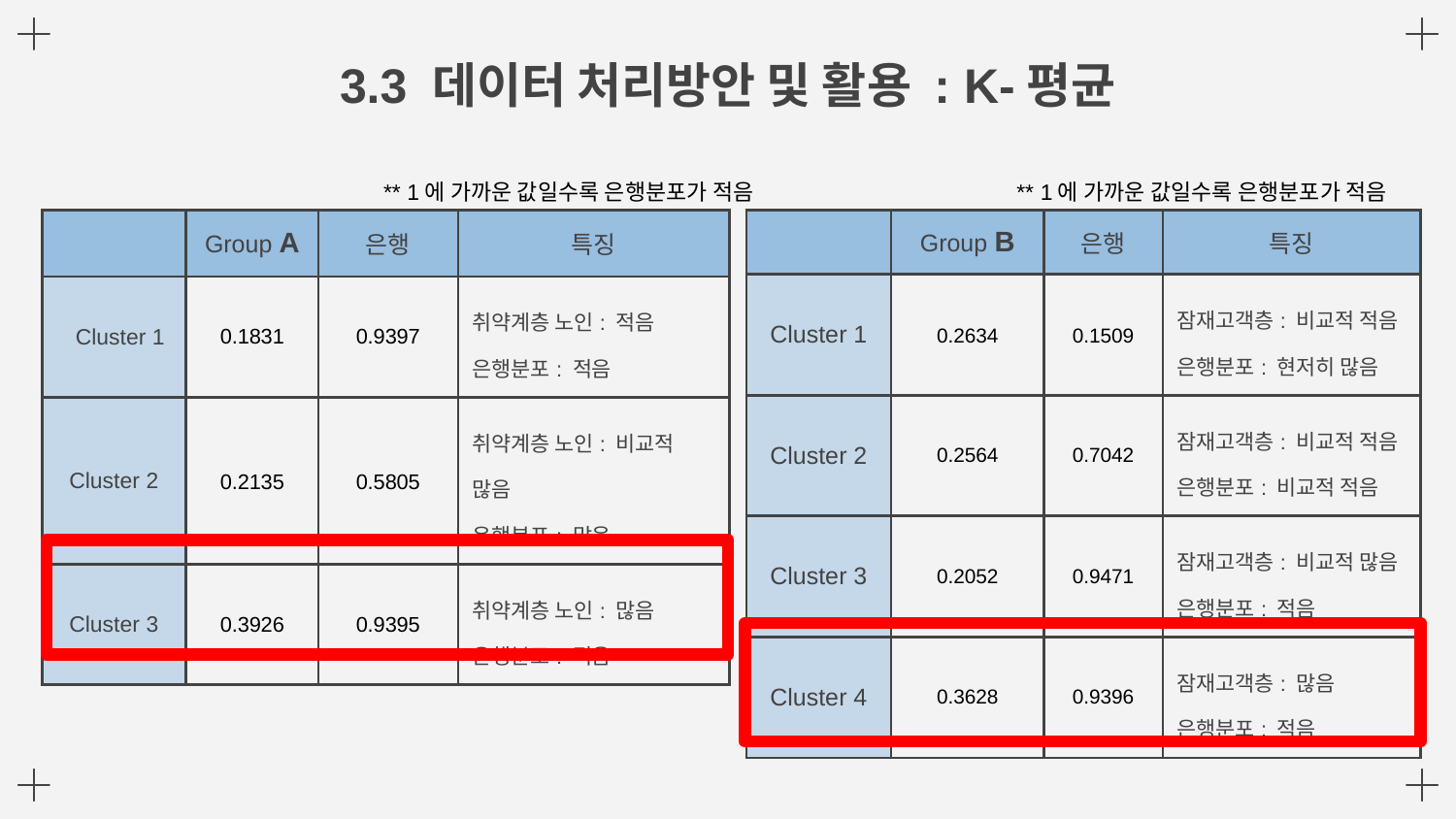

# 3.3 데이터 처리방안 및 활용 : K-평균
** 1에 가까운 값일수록 은행분포가 적음
** 1에 가까운 값일수록 은행분포가 적음
|  | Group A | 은행 | 특징 |
| --- | --- | --- | --- |
| Cluster 1 | 0.1831 | 0.9397 | 취약계층 노인: 적음 은행분포: 적음 |
| Cluster 2 | 0.2135 | 0.5805 | 취약계층 노인: 비교적 많음 은행분포: 많음 |
| Cluster 3 | 0.3926 | 0.9395 | 취약계층 노인: 많음 은행분포: 적음 |

|  | Group B | 은행 | 특징 |
| --- | --- | --- | --- |
| Cluster 1 | 0.2634 | 0.1509 | 잠재고객층: 비교적 적음 은행분포: 현저히 많음 |
| Cluster 2 | 0.2564 | 0.7042 | 잠재고객층: 비교적 적음 은행분포: 비교적 적음 |
| Cluster 3 | 0.2052 | 0.9471 | 잠재고객층: 비교적 많음 은행분포: 적음 |
| Cluster 4 | 0.3628 | 0.9396 | 잠재고객층: 많음 은행분포: 적음 |